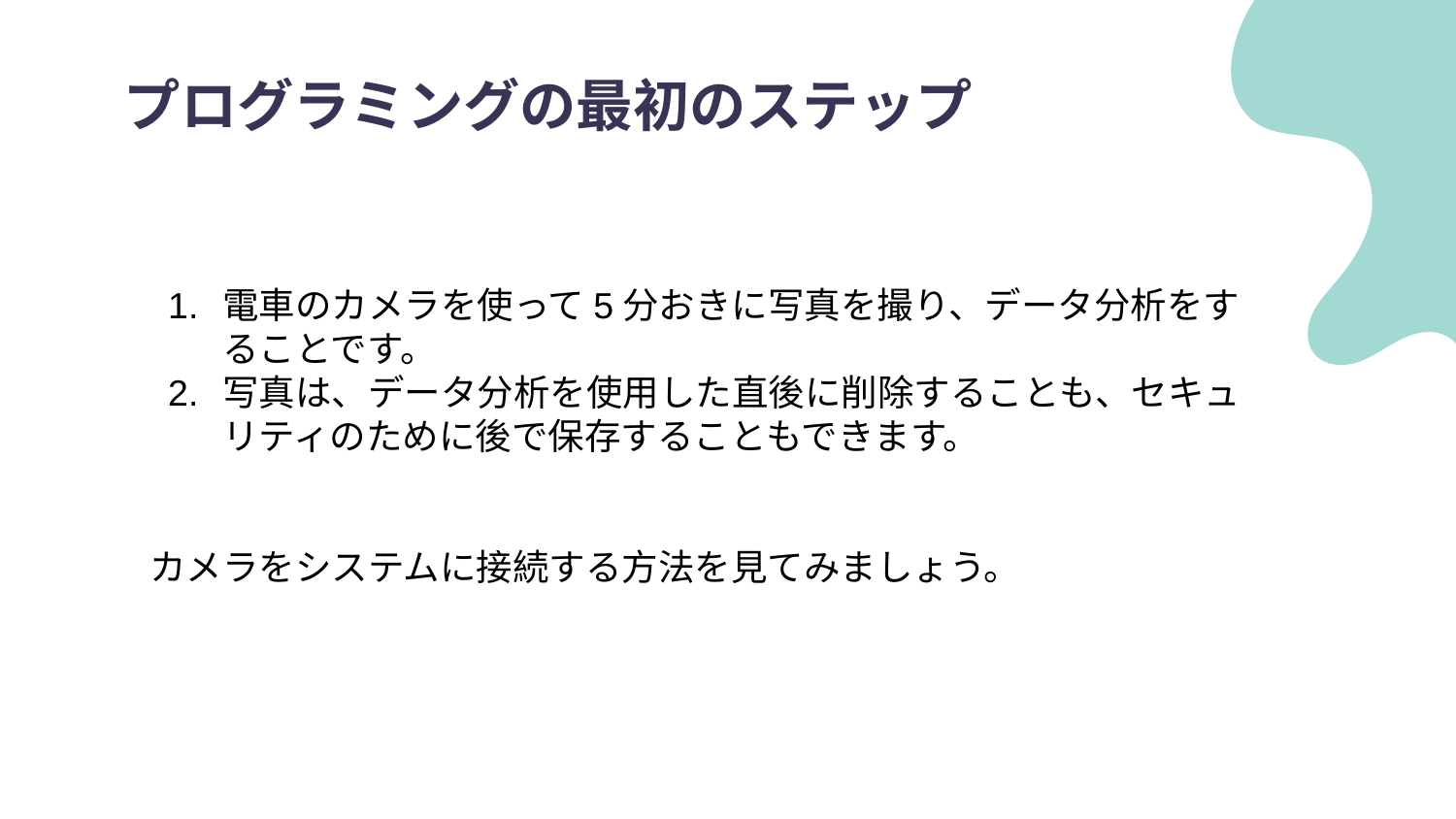

# プログラミングの最初のステップ
電車のカメラを使って5分おきに写真を撮り、データ分析をすることです。
写真は、データ分析を使用した直後に削除することも、セキュリティのために後で保存することもできます。

カメラをシステムに接続する方法を見てみましょう。